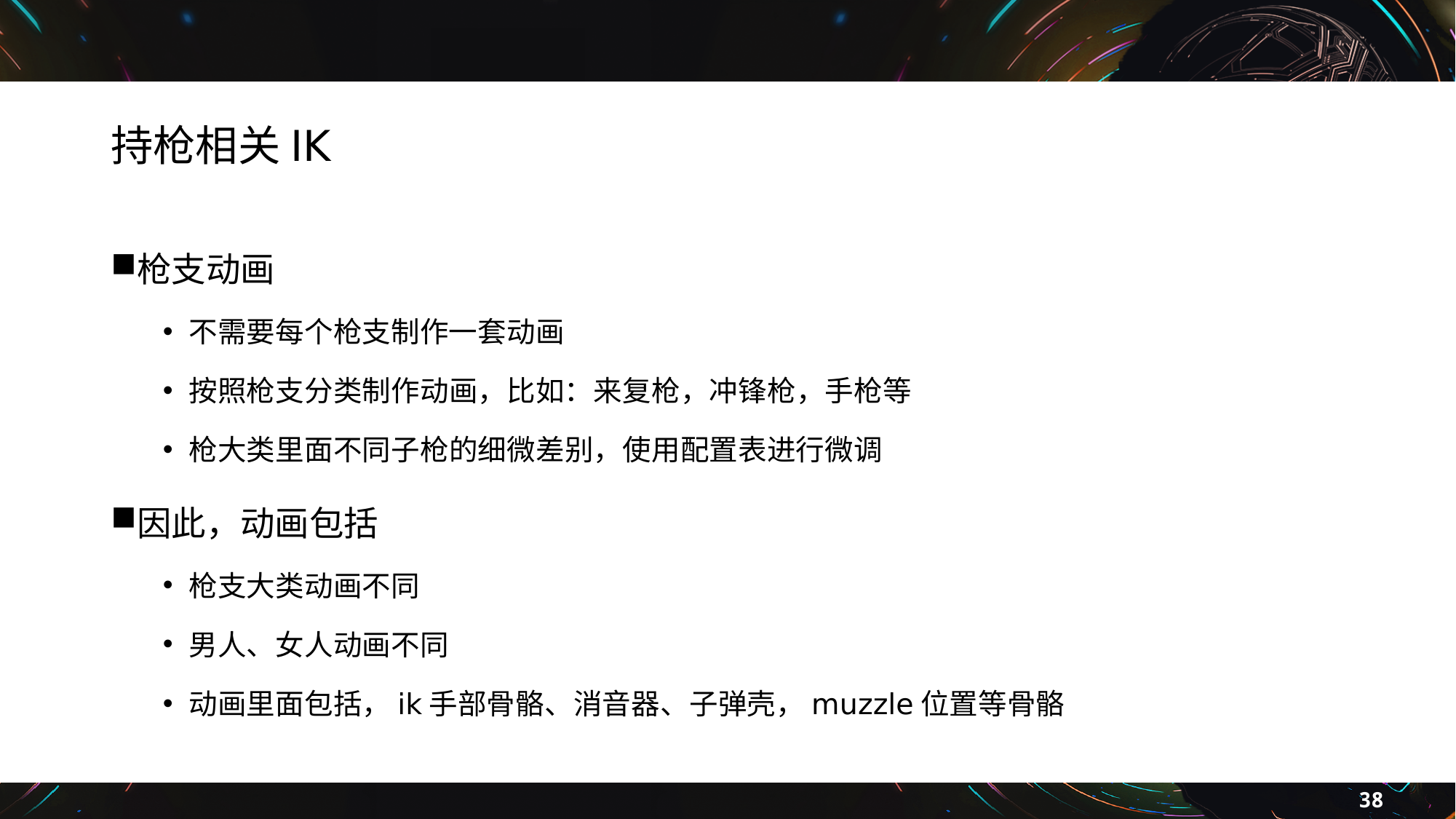

# 持枪相关IK
枪支动画
不需要每个枪支制作一套动画
按照枪支分类制作动画，比如：来复枪，冲锋枪，手枪等
枪大类里面不同子枪的细微差别，使用配置表进行微调
因此，动画包括
枪支大类动画不同
男人、女人动画不同
动画里面包括，ik手部骨骼、消音器、子弹壳，muzzle位置等骨骼
38